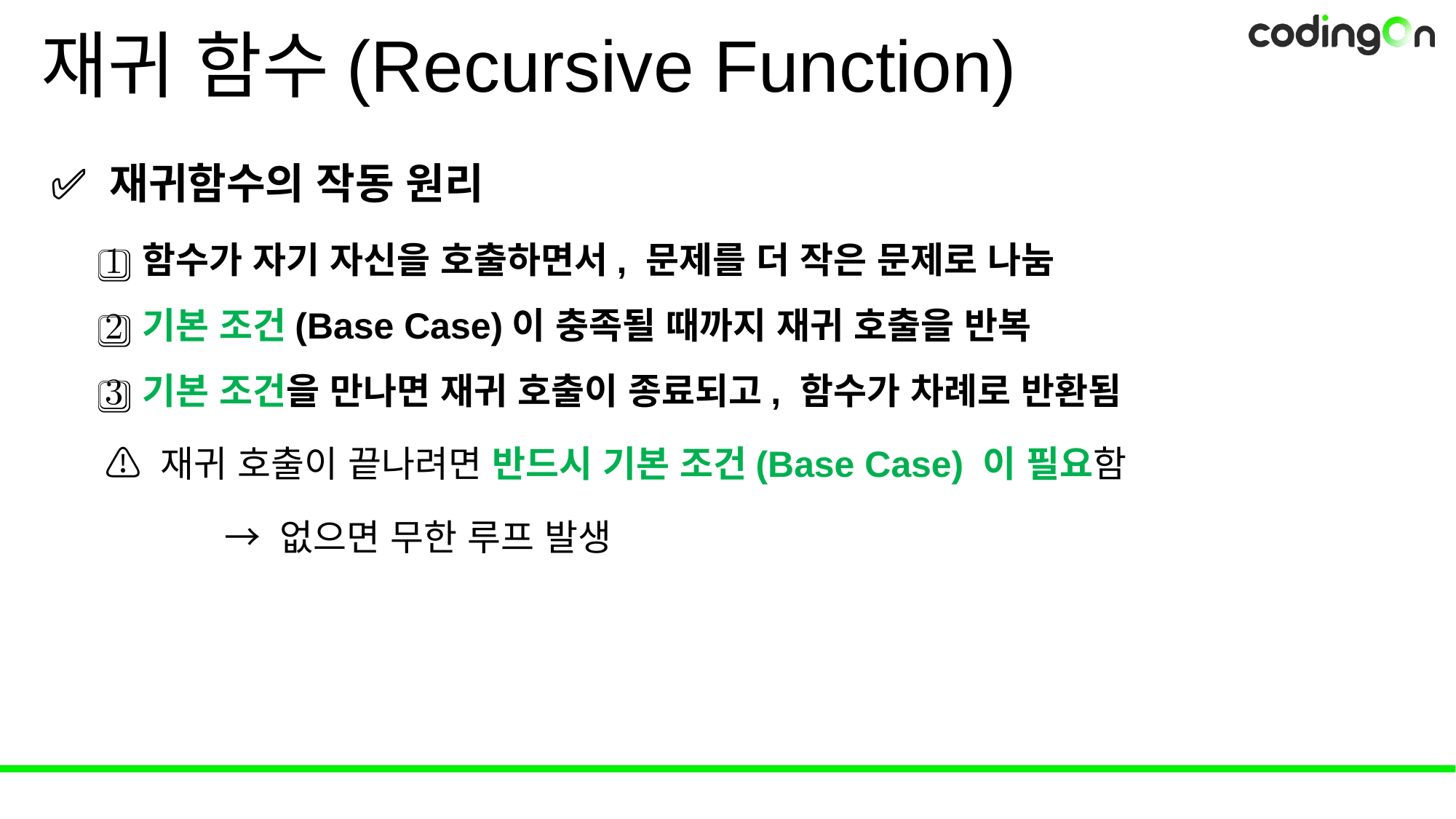

# 재귀 함수(Recursive Function)
✅ 재귀함수의 작동 원리
1️⃣ 함수가 자기 자신을 호출하면서, 문제를 더 작은 문제로 나눔
2️⃣ 기본 조건(Base Case)이 충족될 때까지 재귀 호출을 반복
3️⃣ 기본 조건을 만나면 재귀 호출이 종료되고, 함수가 차례로 반환됨
⚠️ 재귀 호출이 끝나려면 반드시 기본 조건(Base Case) 이 필요함
	 → 없으면 무한 루프 발생